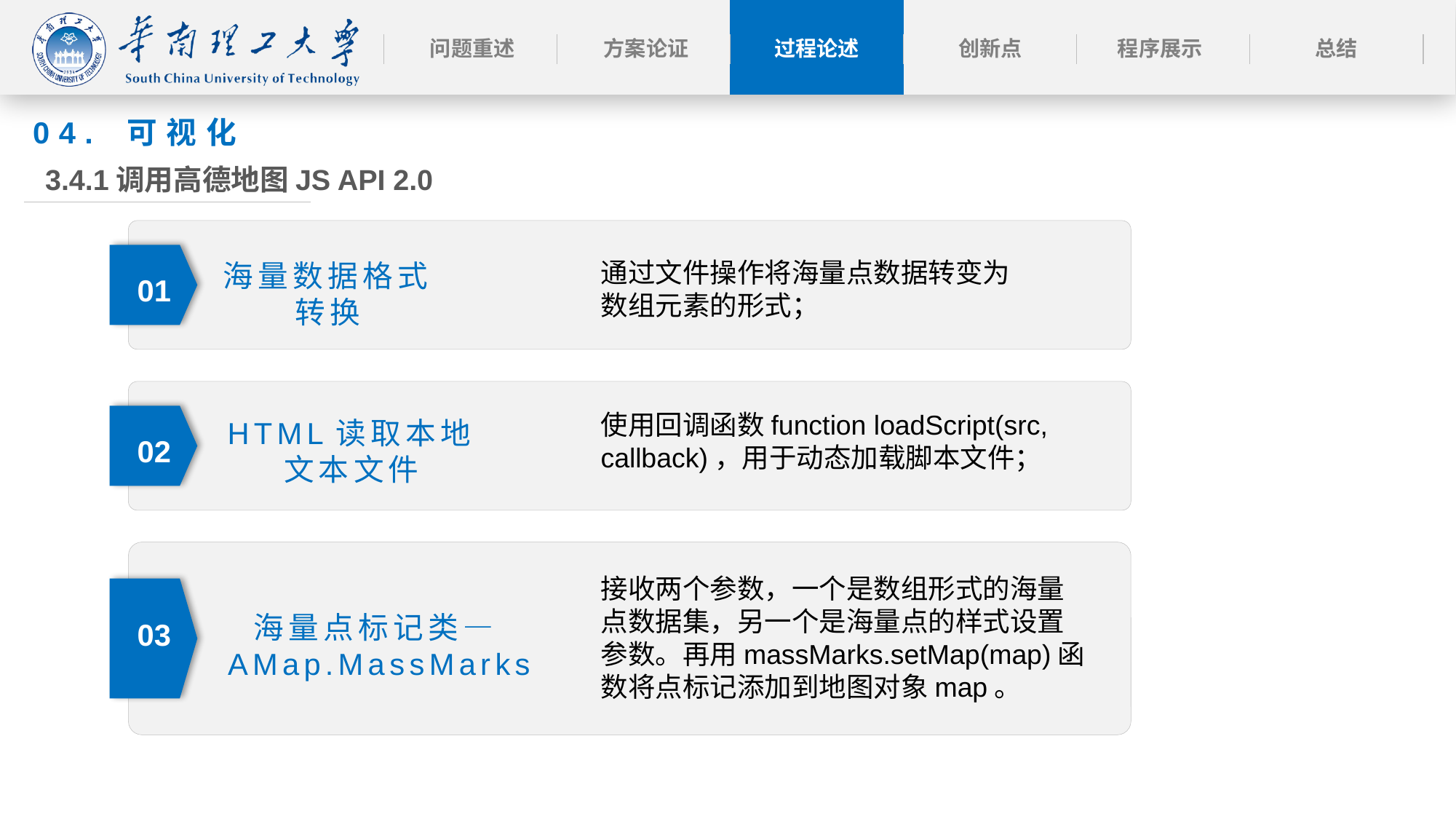

04. 可视化
3.4.1调用高德地图JS API 2.0

通过文件操作将海量点数据转变为数组元素的形式；
海量数据格式转换
01

使用回调函数function loadScript(src, callback)，用于动态加载脚本文件；
HTML读取本地文本文件

02

接收两个参数，一个是数组形式的海量点数据集，另一个是海量点的样式设置参数。再用massMarks.setMap(map)函数将点标记添加到地图对象map。
海量点标记类—AMap.MassMarks

03